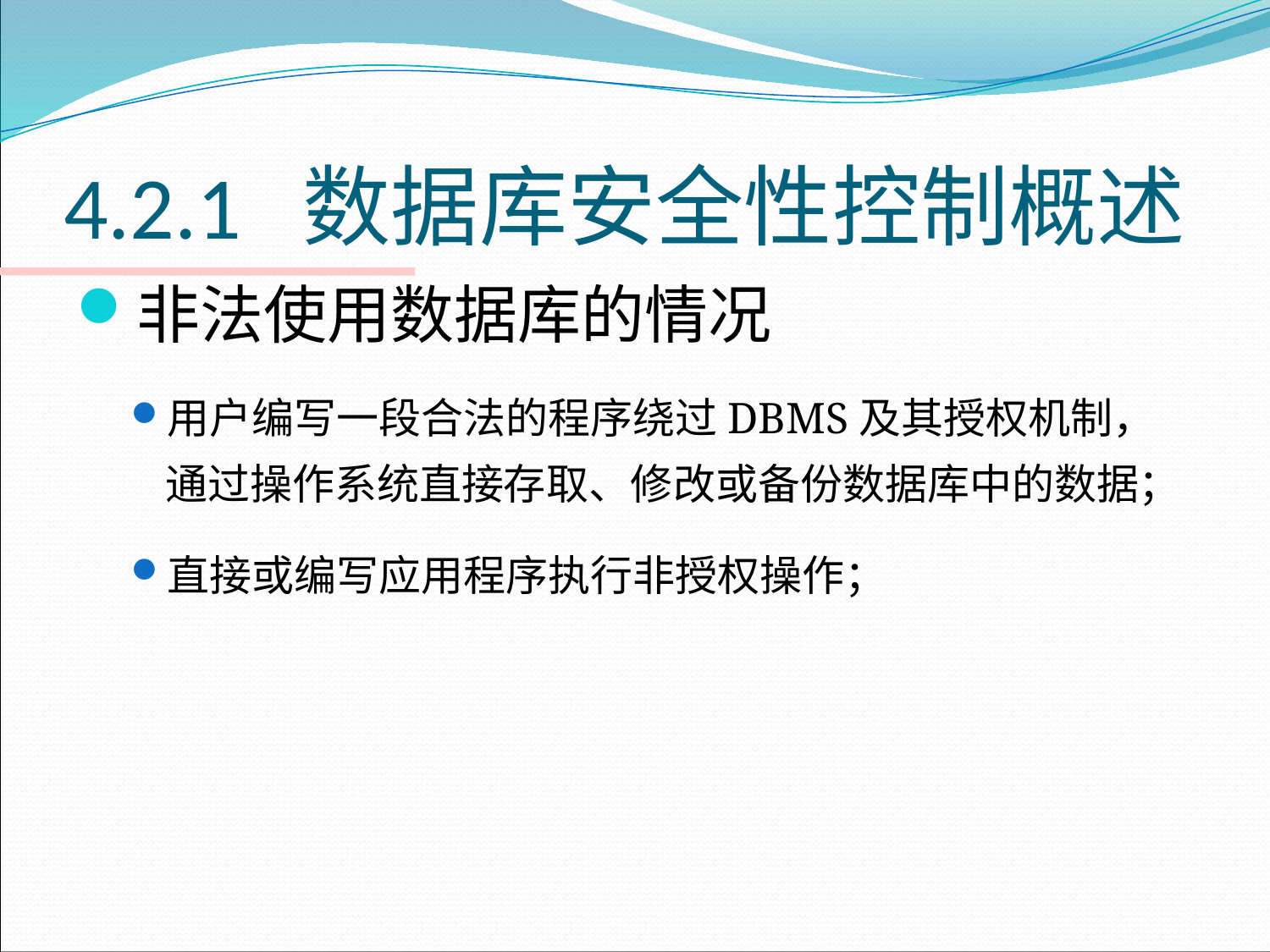

# 4.2.1  数据库安全性控制概述
非法使用数据库的情况
用户编写一段合法的程序绕过DBMS及其授权机制，通过操作系统直接存取、修改或备份数据库中的数据；
直接或编写应用程序执行非授权操作；

431